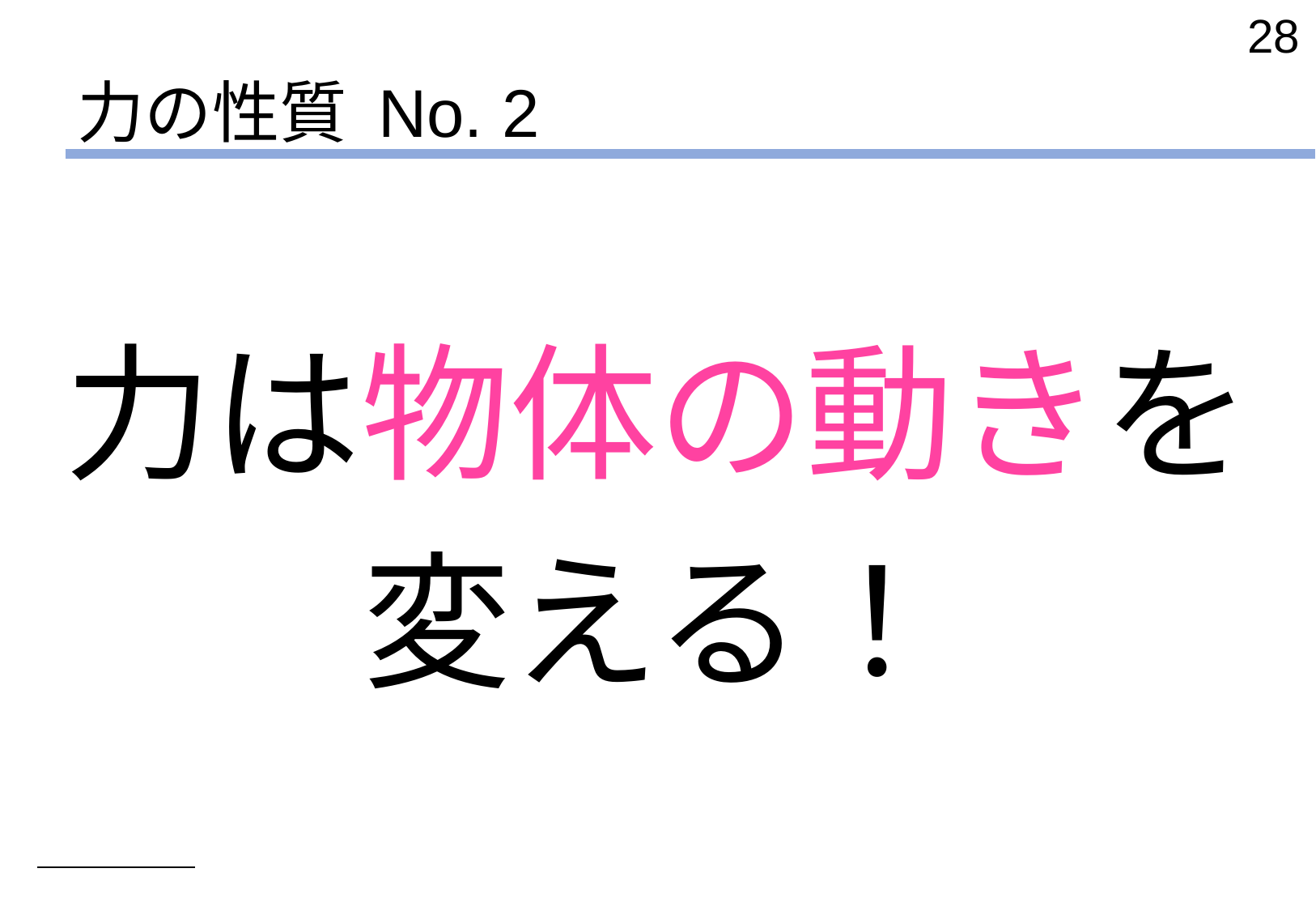

28
# 力の性質 No. 2
力は物体の動きを
変える！